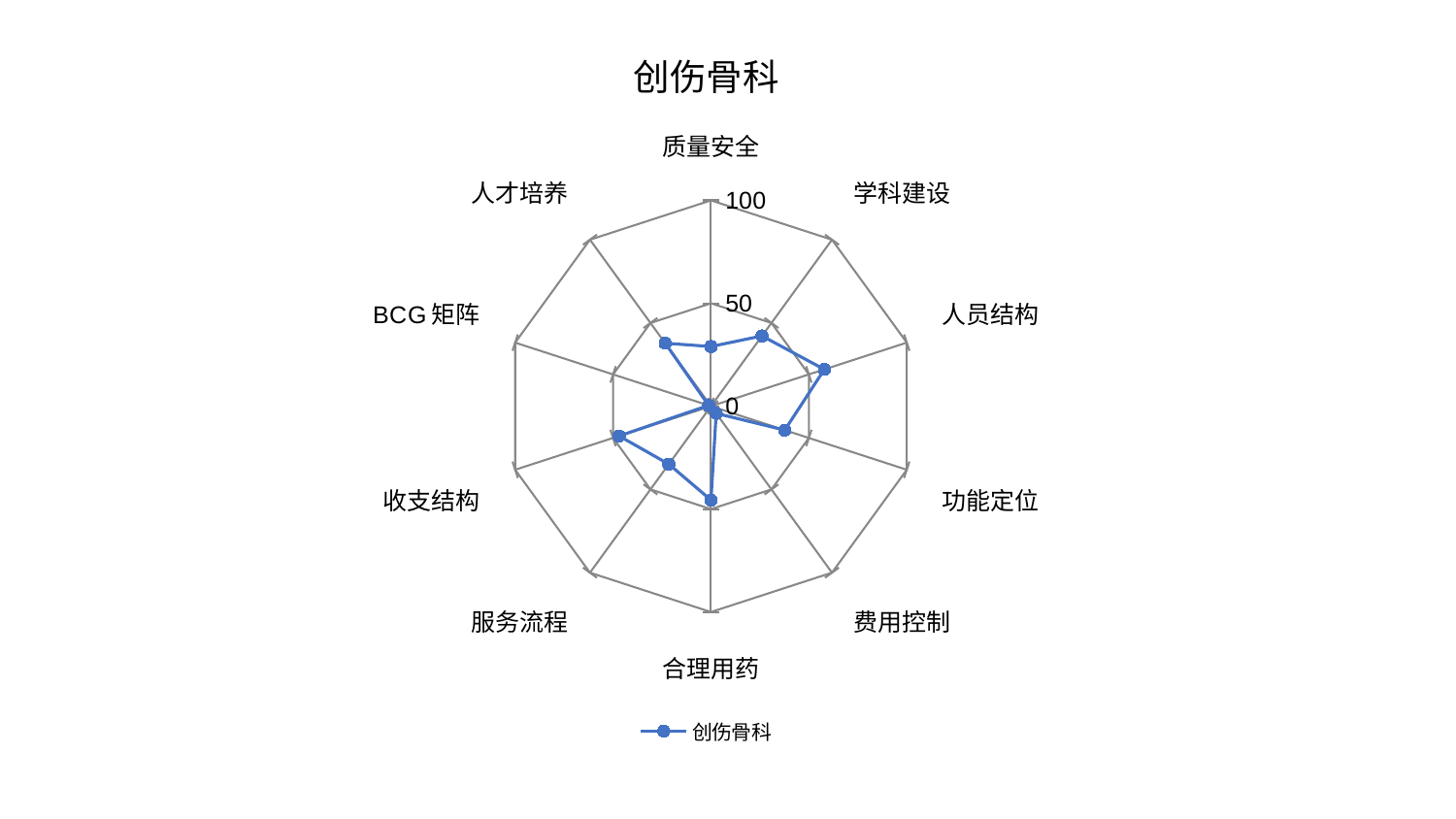

### Chart: 创伤骨科

| Category | 创伤骨科 |
|---|---|
| 质量安全 | 29.001471547804947 |
| 学科建设 | 42.19958570138715 |
| 人员结构 | 57.917466775641124 |
| 功能定位 | 37.688570079055005 |
| 费用控制 | 4.323666411899521 |
| 合理用药 | 45.60870624391185 |
| 服务流程 | 34.856918081226496 |
| 收支结构 | 46.915693279985796 |
| BCG矩阵 | 1.1807208053705434 |
| 人才培养 | 37.83859541847928 |
148